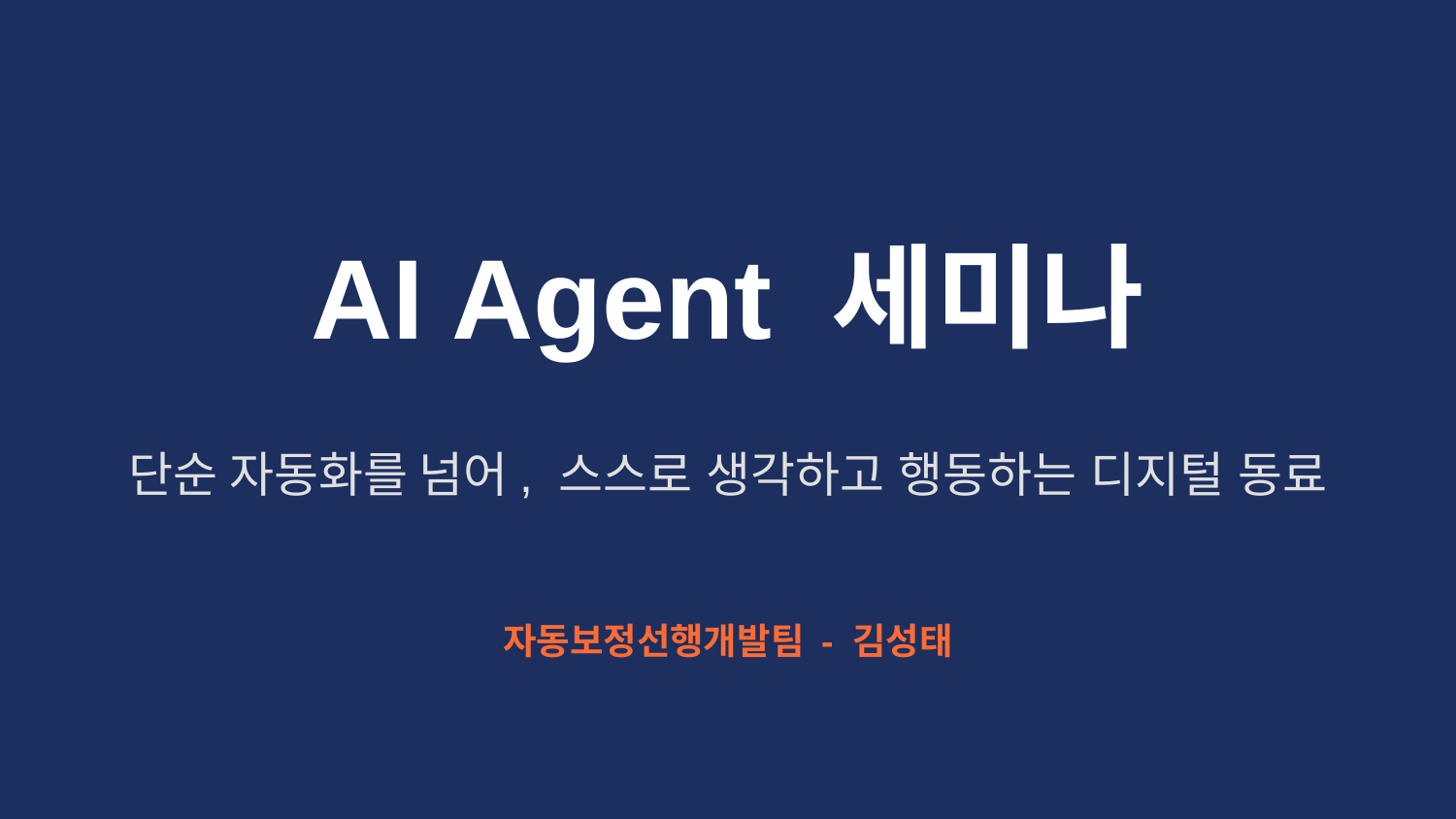

AI Agent 세미나
단순 자동화를 넘어, 스스로 생각하고 행동하는 디지털 동료
자동보정선행개발팀 - 김성태